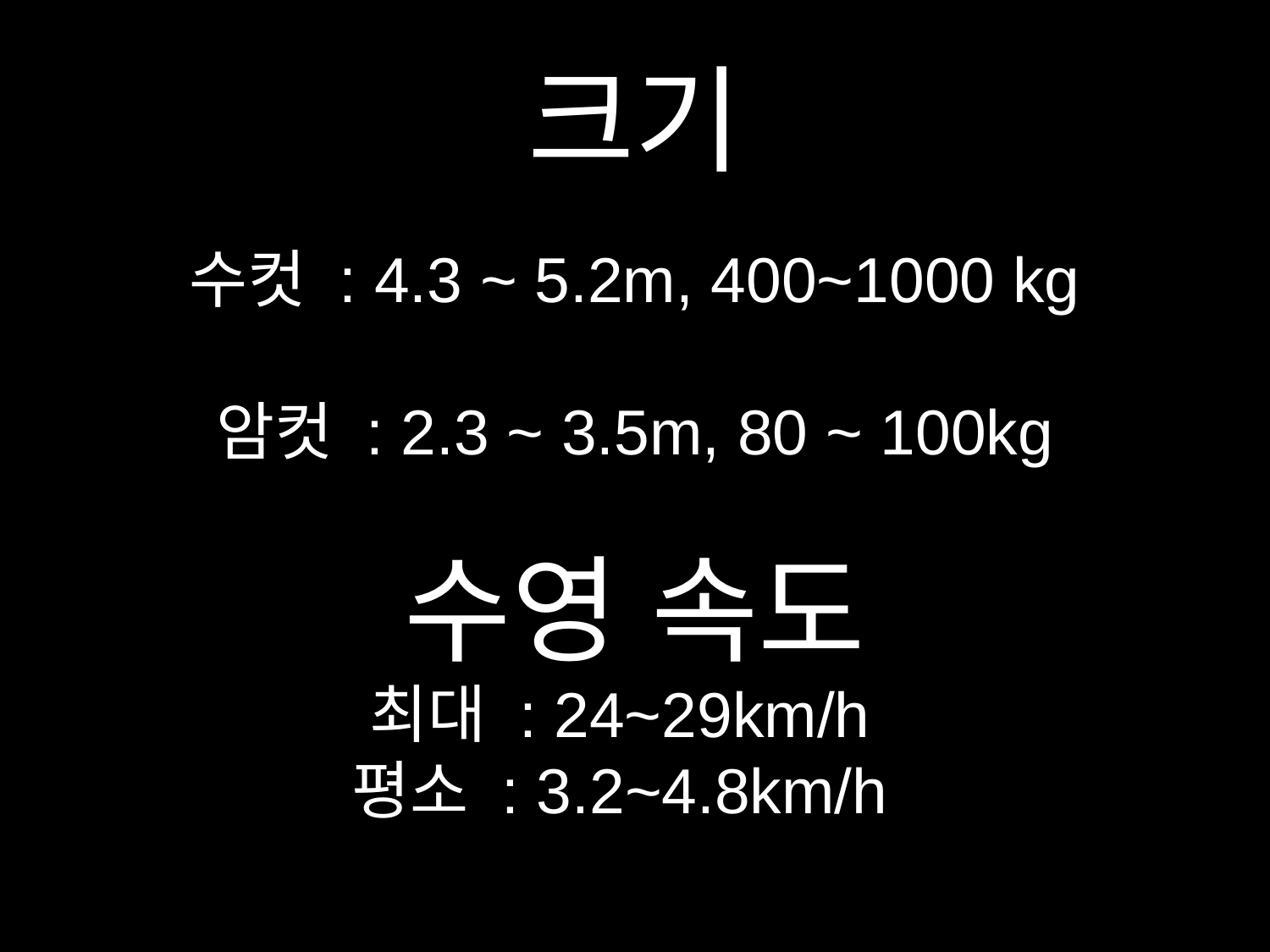

크기
수컷 : 4.3 ~ 5.2m, 400~1000 kg

암컷 : 2.3 ~ 3.5m, 80 ~ 100kg
수영 속도
최대 : 24~29km/h
평소 : 3.2~4.8km/h